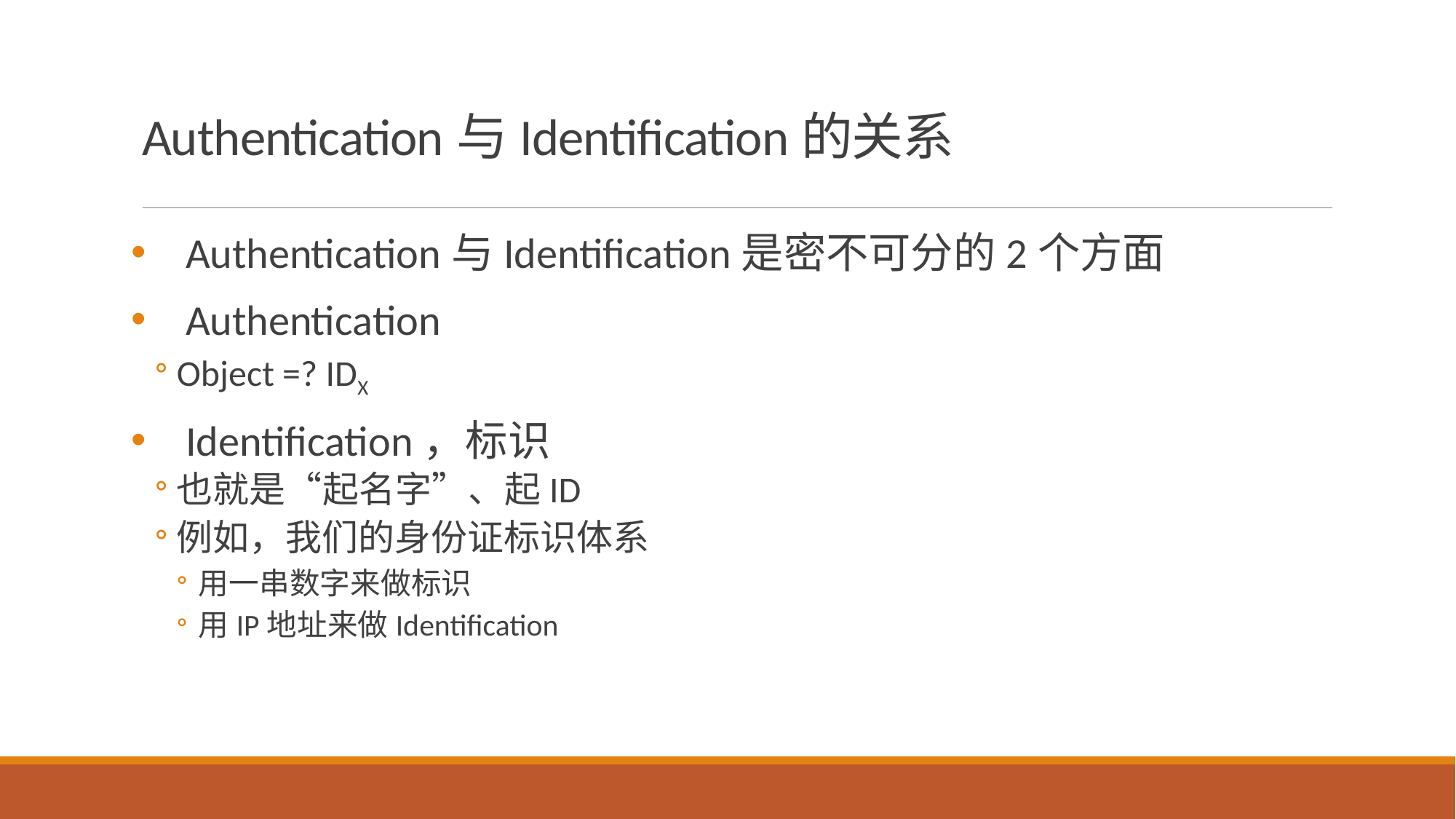

# Authentication与Identification的关系
Authentication与Identification是密不可分的2个方面
Authentication
Object =? IDX
Identification，标识
也就是“起名字”、起ID
例如，我们的身份证标识体系
用一串数字来做标识
用IP地址来做Identification